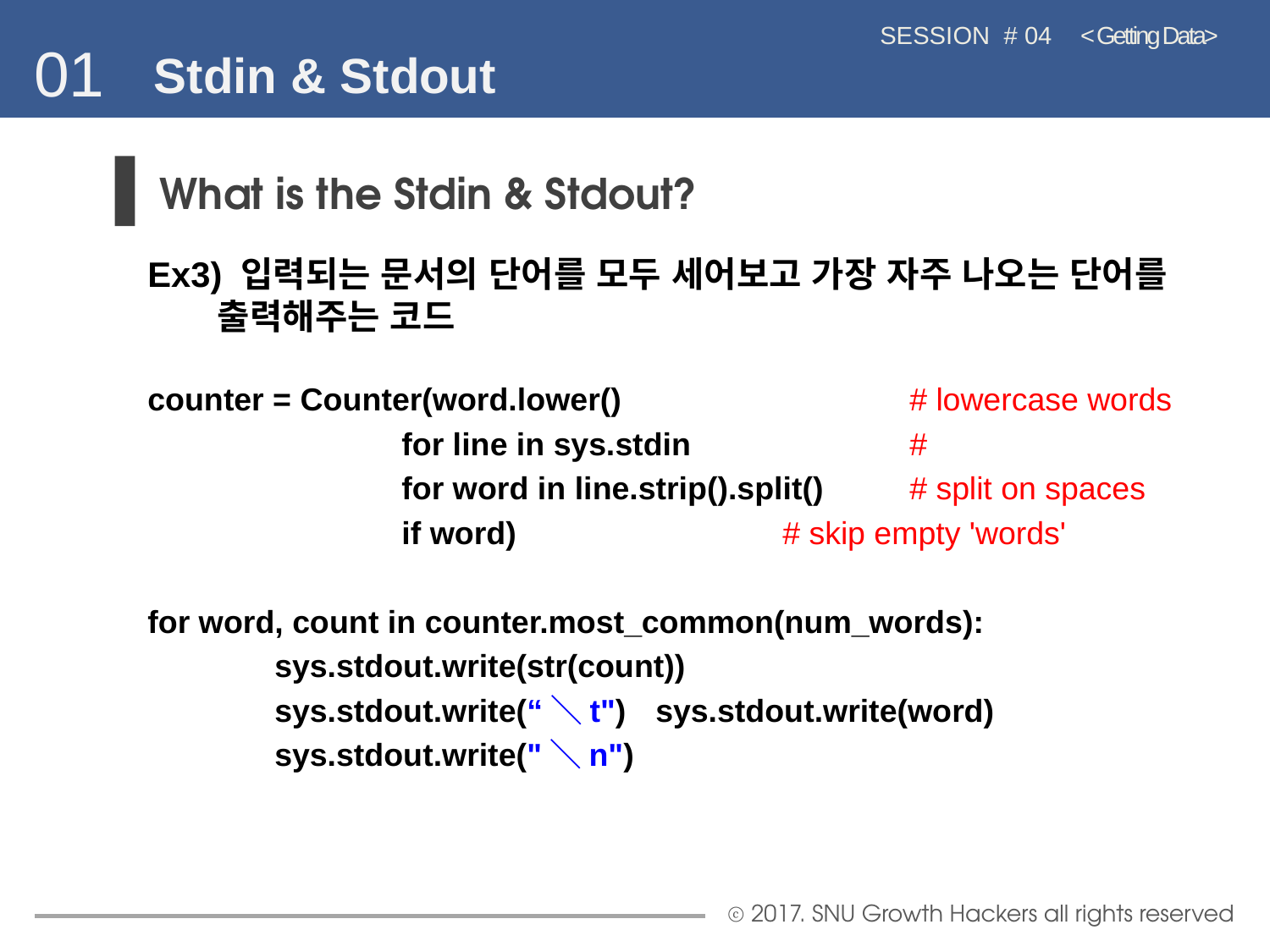

SESSION  # 04    < Getting Data>
01
Stdin & Stdout

What is the Stdin & Stdout?
Ex3) 입력되는 문서의 단어를 모두 세어보고 가장 자주 나오는 단어를
       출력해주는 코드
counter = Counter(word.lower() 		  	# lowercase words
		for line in sys.stdin 	   	#
		for word in line.strip().split()	# split on spaces
		if word) 			# skip empty 'words'

for word, count in counter.most_common(num_words):
	sys.stdout.write(str(count))
	sys.stdout.write(“＼t") 	sys.stdout.write(word)
	sys.stdout.write("＼n")
ⓒ 2017. SNU Growth Hackers all rights reserved